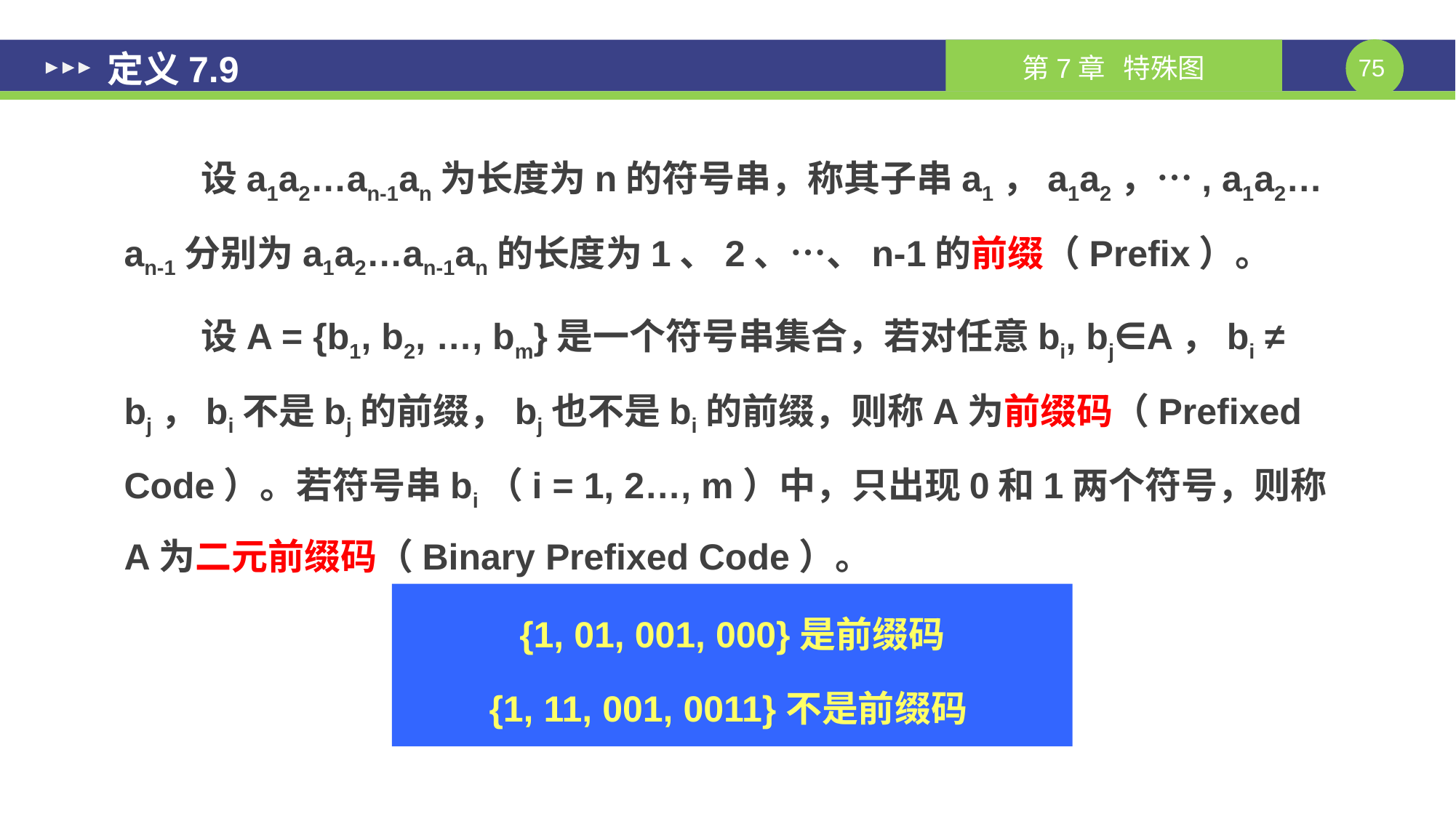

# 定义7.9
设a1a2…an-1an为长度为n的符号串，称其子串a1，a1a2，…, a1a2…an-1分别为a1a2…an-1an的长度为1、2、…、n-1的前缀（Prefix）。
设A = {b1, b2, …, bm}是一个符号串集合，若对任意bi, bj∈A，bi ≠ bj，bi不是bj的前缀，bj也不是bi的前缀，则称A为前缀码（Prefixed Code）。若符号串bi（i = 1, 2…, m）中，只出现0和1两个符号，则称A为二元前缀码（Binary Prefixed Code）。
{1, 01, 001, 000}是前缀码
{1, 11, 001, 0011}不是前缀码